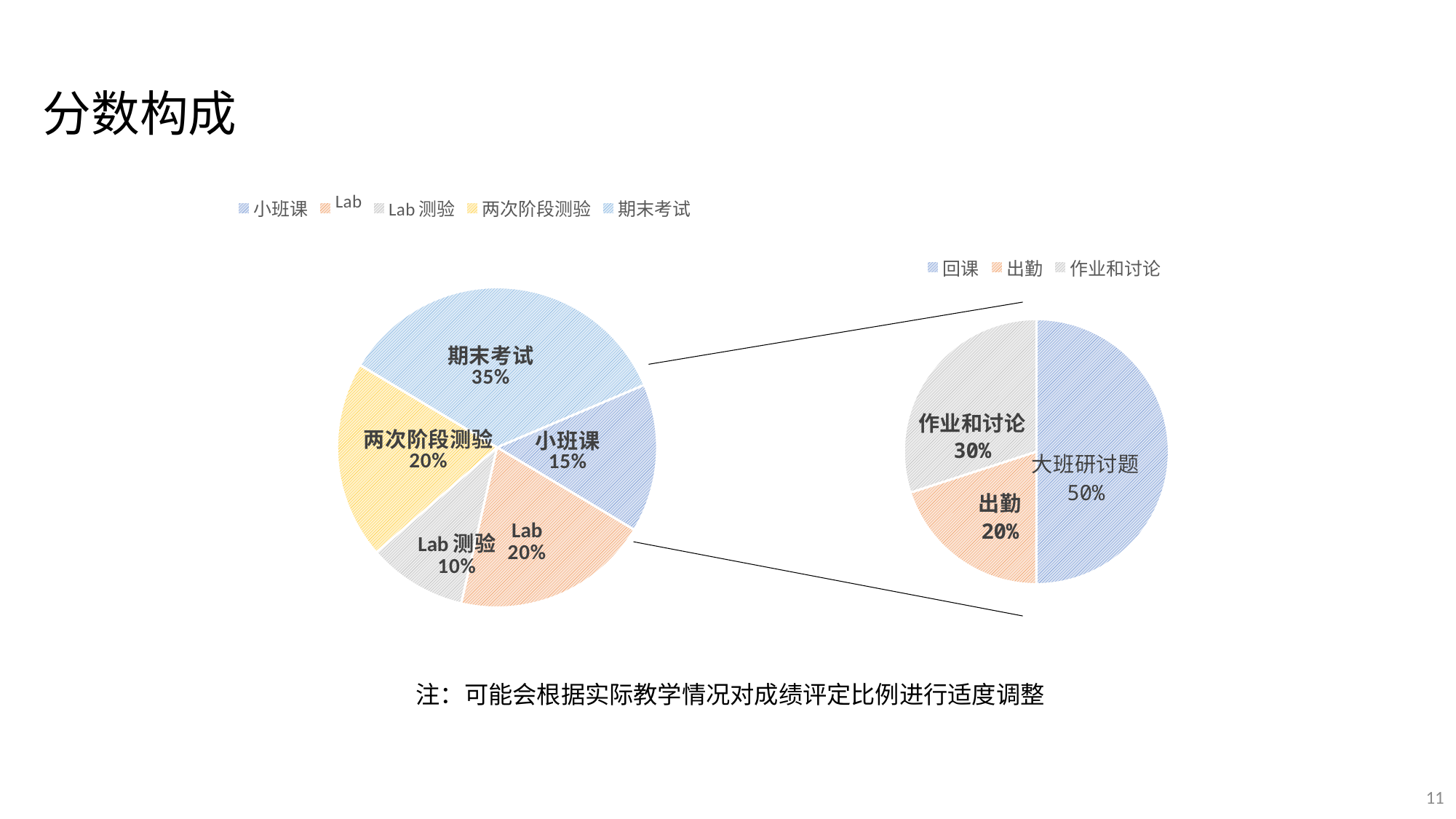

分数构成

### Chart

| Category | Sales |
|---|---|
| 小班课 | 15.0 |
| Lab | 20.0 |
| Lab测验 | 10.0 |
| 两次阶段测验 | 20.0 |
| 期末考试 | 35.0 |

### Chart

| Category | Column1 |
|---|---|
| 回课 | 50.0 |
| 出勤 | 20.0 |
| 作业和讨论 | 30.0 |
﻿注：可能会根据实际教学情况对成绩评定比例进行适度调整
11